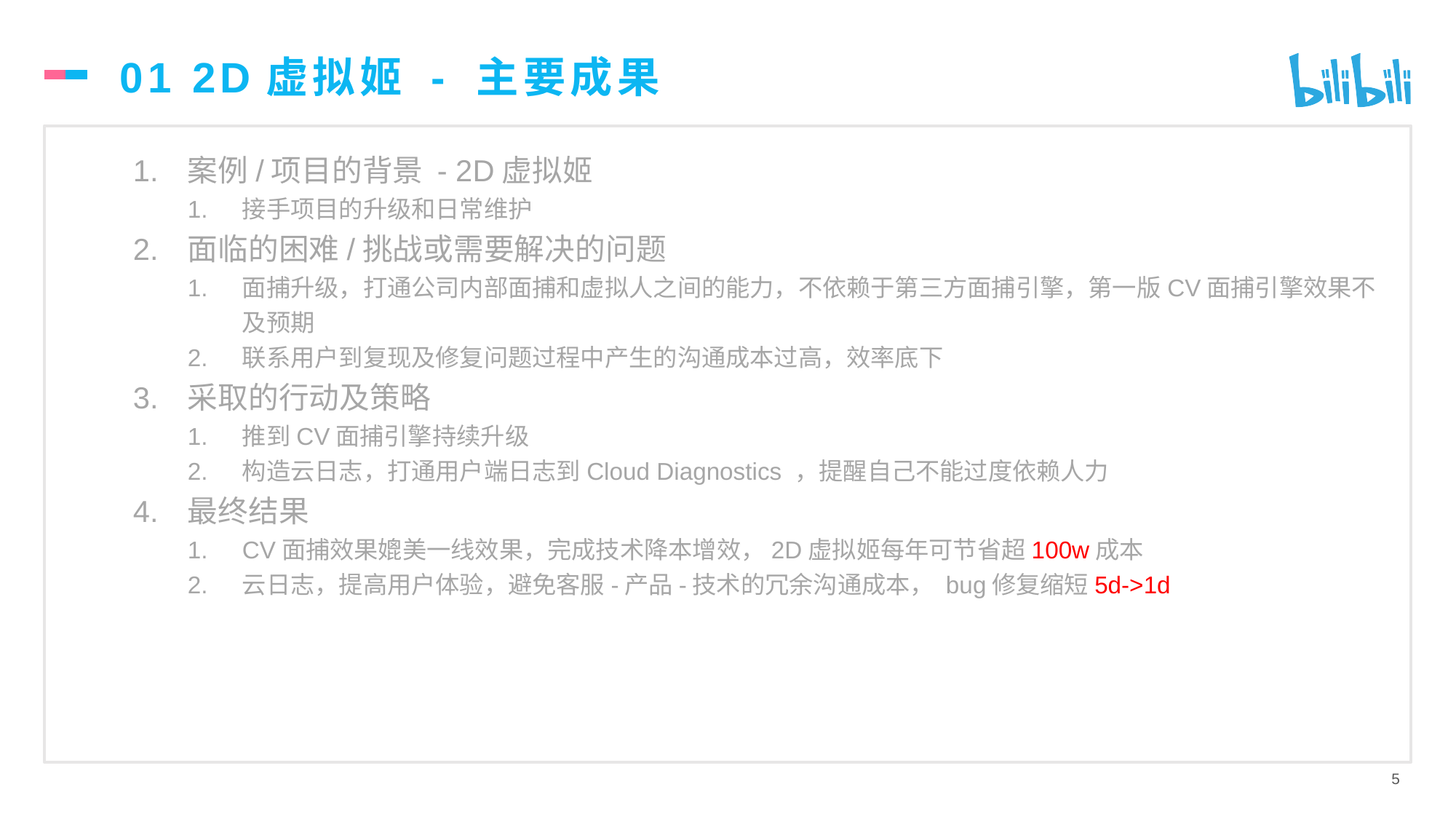

# 01 2D虚拟姬 - 主要成果

案例/项目的背景 - 2D虚拟姬
接手项目的升级和日常维护
面临的困难/挑战或需要解决的问题
面捕升级，打通公司内部面捕和虚拟人之间的能力，不依赖于第三方面捕引擎，第一版CV面捕引擎效果不及预期
联系用户到复现及修复问题过程中产生的沟通成本过高，效率底下
采取的行动及策略
推到CV面捕引擎持续升级
构造云日志，打通用户端日志到Cloud Diagnostics ，提醒自己不能过度依赖人力
最终结果
CV面捕效果媲美一线效果，完成技术降本增效，2D虚拟姬每年可节省超100w成本
云日志，提高用户体验，避免客服-产品-技术的冗余沟通成本， bug修复缩短5d->1d